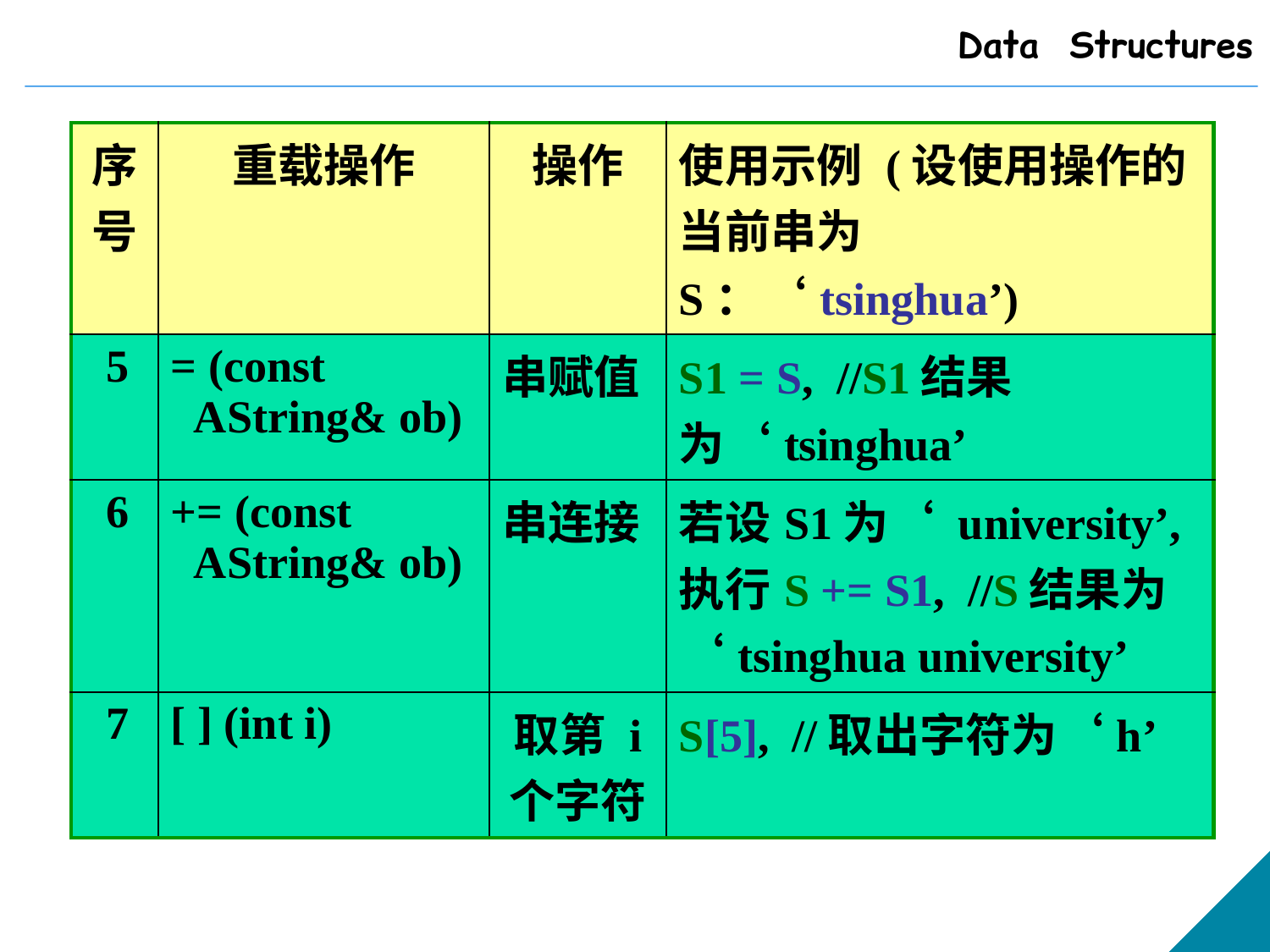

| 序 号 | 重载操作 | 操作 | 使用示例 (设使用操作的当前串为S：‘tsinghua’) |
| --- | --- | --- | --- |
| 5 | = (const AString& ob) | 串赋值 | S1 = S, //S1结果为‘tsinghua’ |
| 6 | += (const AString& ob) | 串连接 | 若设S1为‘ university’, 执行S += S1, //S结果为‘tsinghua university’ |
| 7 | [ ] (int i) | 取第 i 个字符 | S[5], //取出字符为‘h’ |